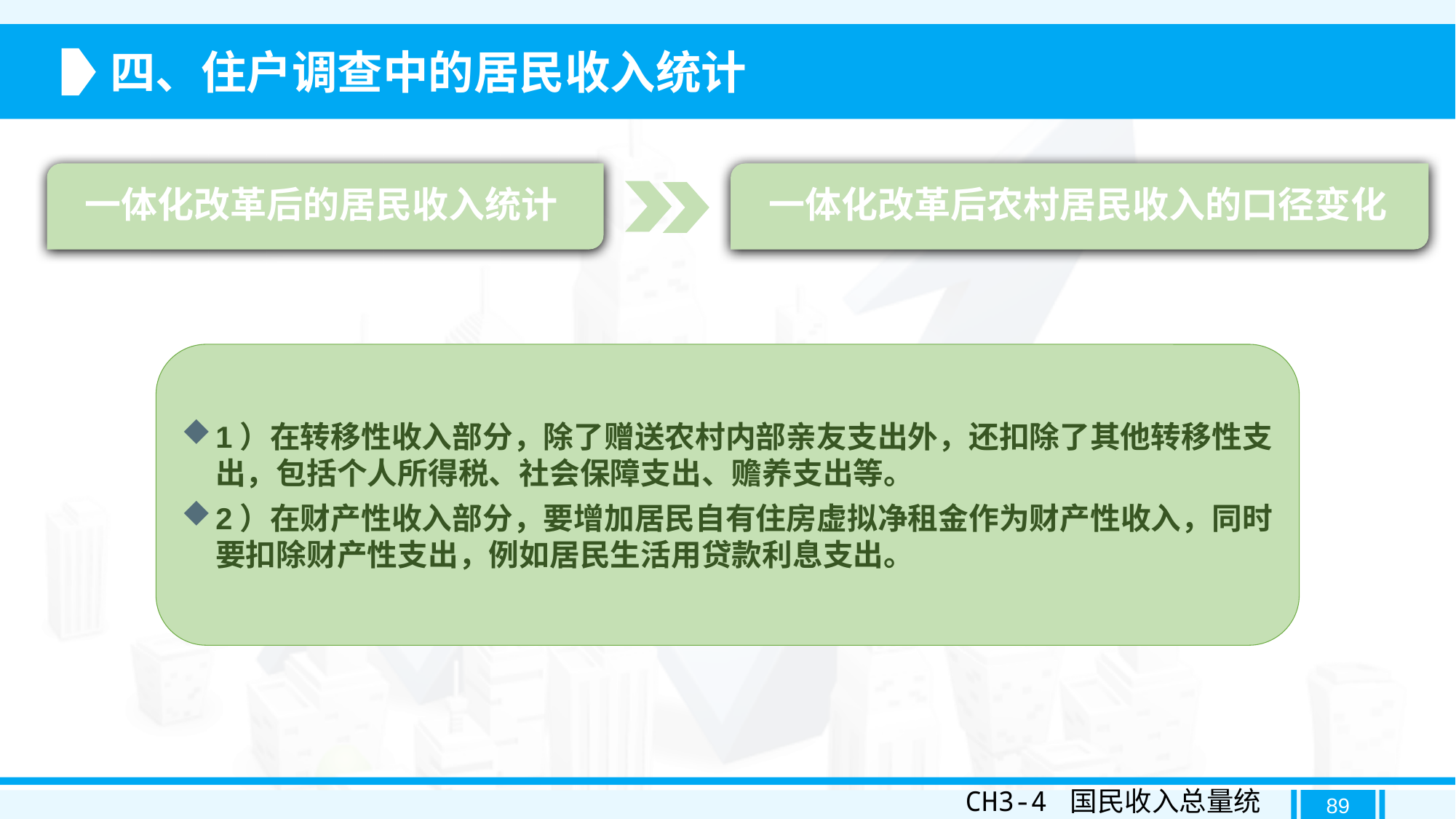

四、住户调查中的居民收入统计

一体化改革后的居民收入统计
一体化改革后农村居民收入的口径变化

1）在转移性收入部分，除了赠送农村内部亲友支出外，还扣除了其他转移性支出，包括个人所得税、社会保障支出、赡养支出等。
2）在财产性收入部分，要增加居民自有住房虚拟净租金作为财产性收入，同时要扣除财产性支出，例如居民生活用贷款利息支出。
CH3-4 国民收入总量统计
89